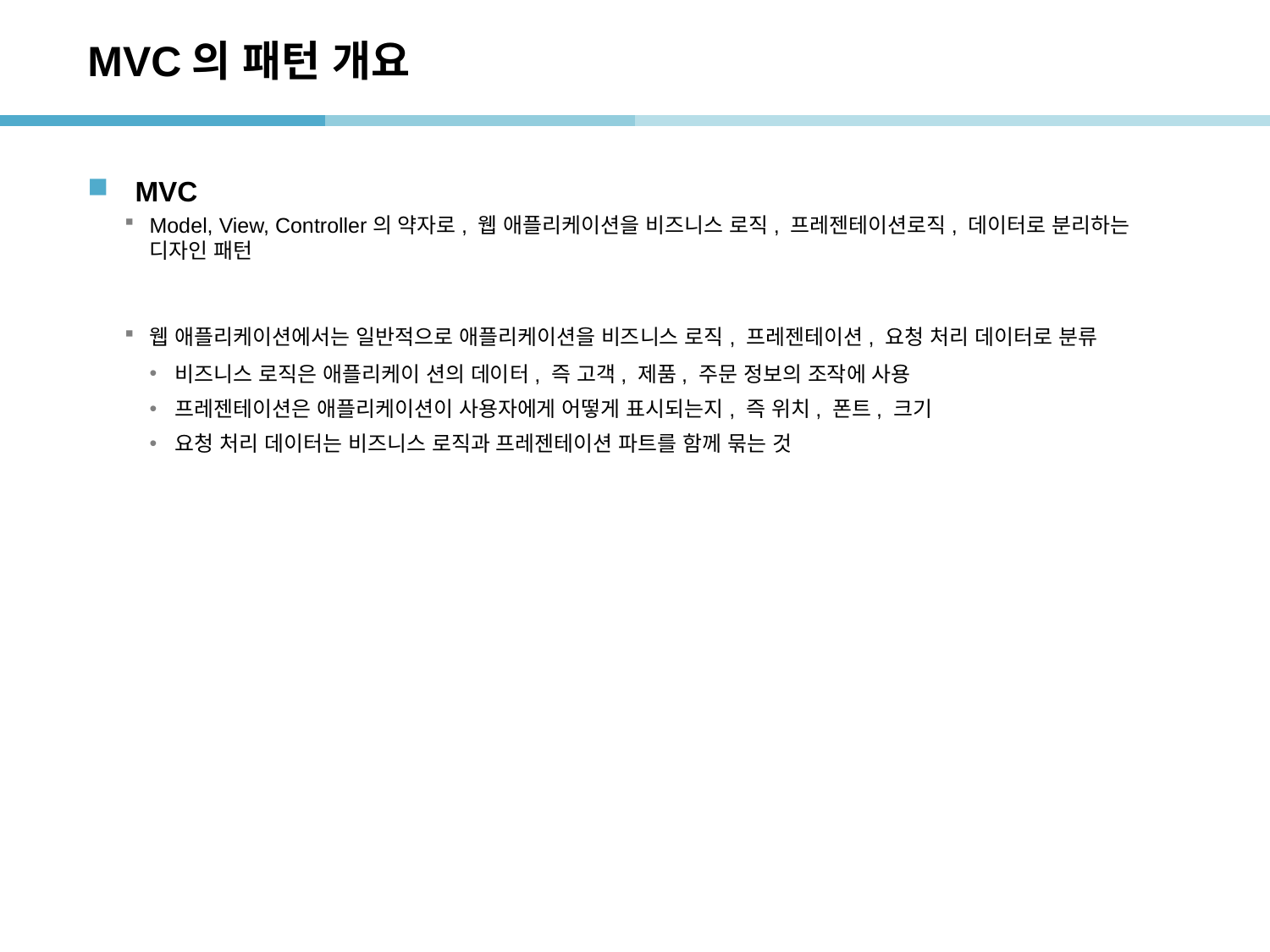

# MVC의 패턴 개요
MVC
Model, View, Controller의 약자로, 웹 애플리케이션을 비즈니스 로직, 프레젠테이션로직, 데이터로 분리하는 디자인 패턴

웹 애플리케이션에서는 일반적으로 애플리케이션을 비즈니스 로직, 프레젠테이션, 요청 처리 데이터로 분류
비즈니스 로직은 애플리케이 션의 데이터, 즉 고객, 제품, 주문 정보의 조작에 사용
프레젠테이션은 애플리케이션이 사용자에게 어떻게 표시되는지, 즉 위치, 폰트, 크기
요청 처리 데이터는 비즈니스 로직과 프레젠테이션 파트를 함께 묶는 것